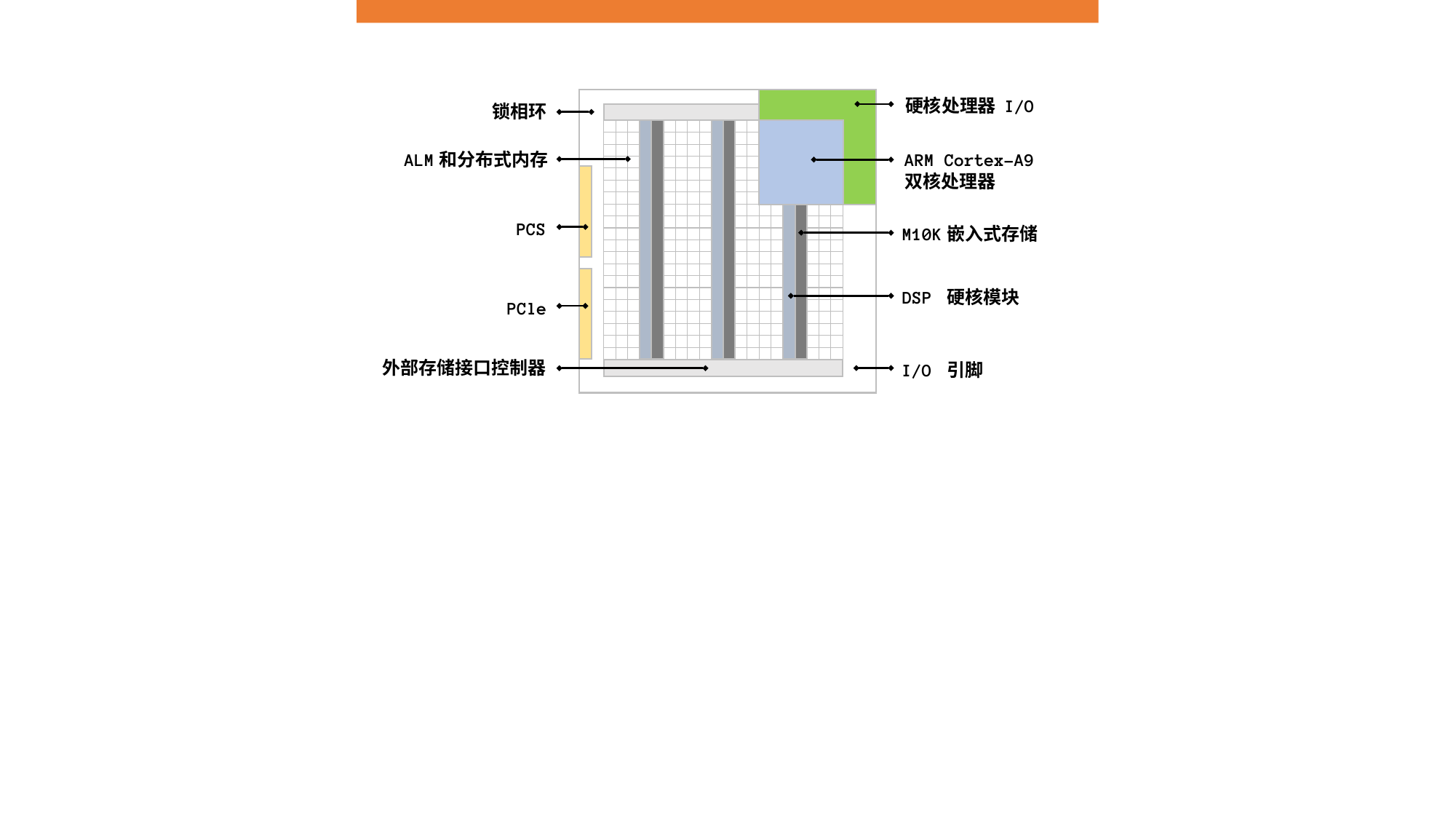

硬核处理器 I/O

锁相环
ARM Cortex-A9
双核处理器
ALM和分布式内存
PCS
M10K嵌入式存储
DSP 硬核模块
PCle
外部存储接口控制器
I/O 引脚